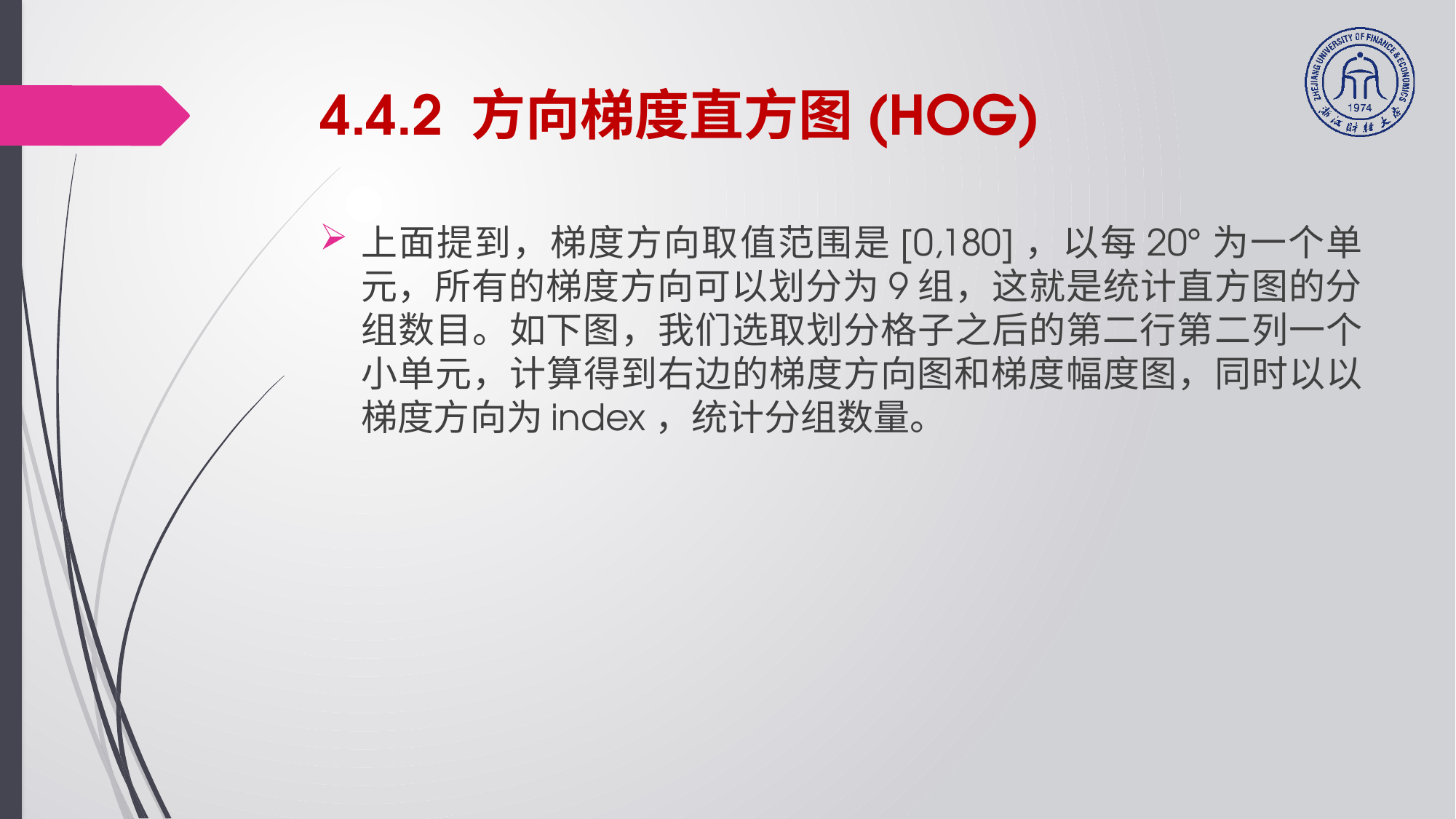

# 4.4.2 方向梯度直方图(HOG)
上面提到，梯度方向取值范围是[0,180]，以每20°为一个单元，所有的梯度方向可以划分为9组，这就是统计直方图的分组数目。如下图，我们选取划分格子之后的第二行第二列一个小单元，计算得到右边的梯度方向图和梯度幅度图，同时以以梯度方向为index，统计分组数量。